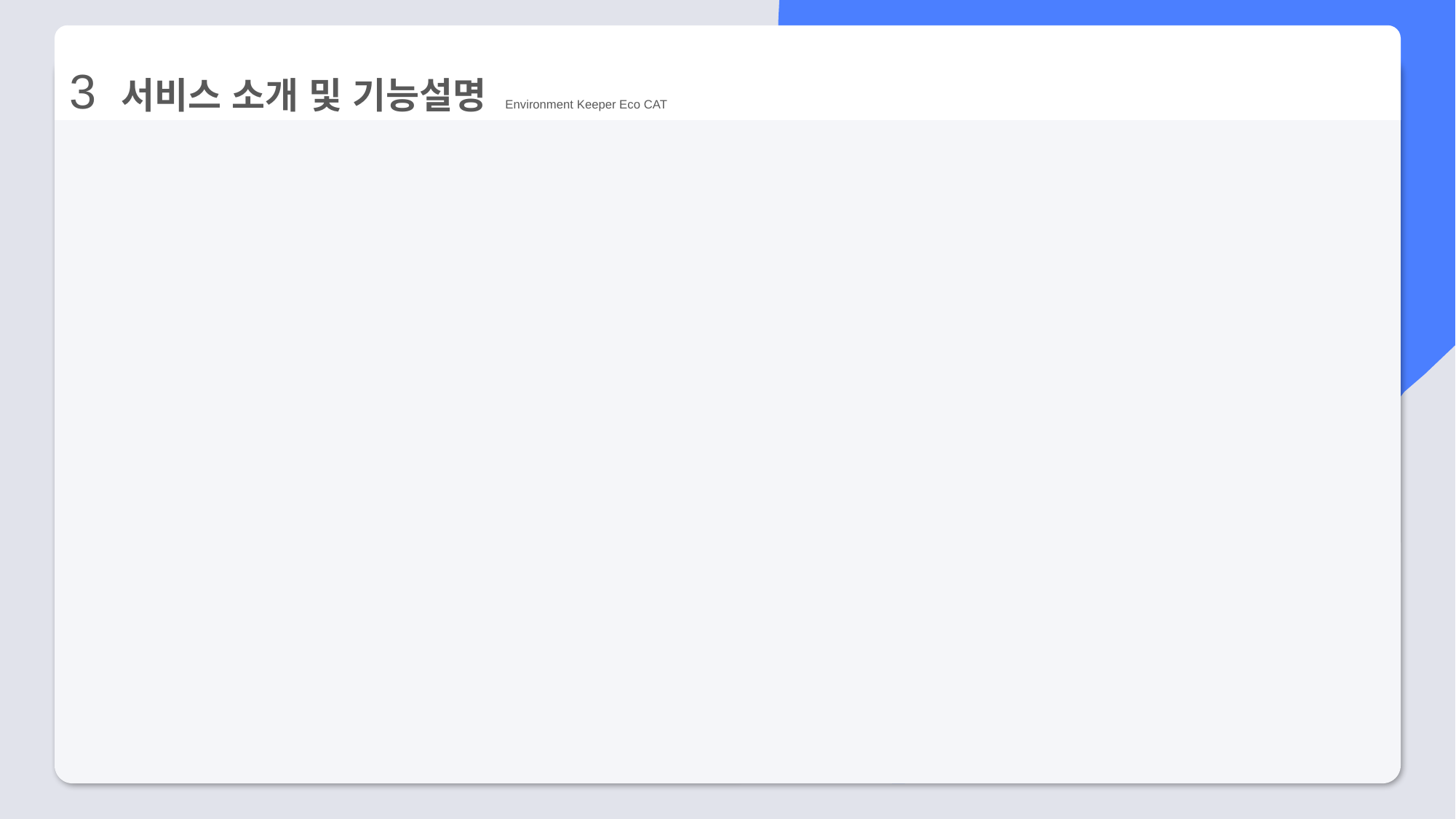

3 서비스 소개 및 기능설명 Environment Keeper Eco CAT